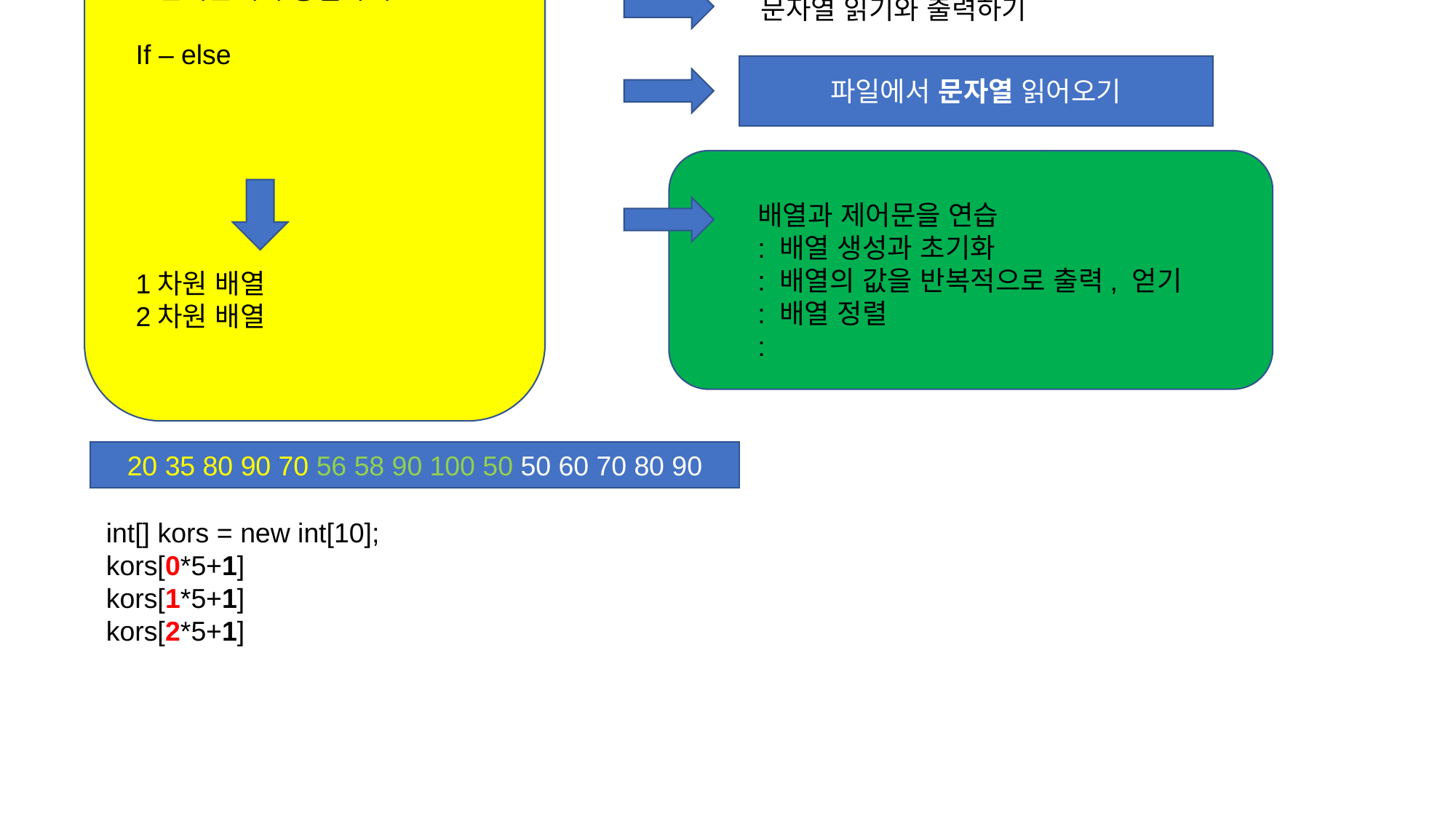

값/값의형식/변수선언방법
파일 정보 얻기
연산자(산술,비교/관계, 비트)
복합대입, 단항
x++

자바 언어

플랫폼: FileInputStream -> Stream->버퍼->비동기->동기….
개체/객체/메소드 -> …..
(실행흐름)제어구조:제어문
합? 평균? 미분? 적분?
수학: 식
컴퓨터 : 반복  -> 1~10 의 합은?

파일 복사
반복문 :  while
            if
            for

변수 선언과 참조에 대한 의미

메모리 할당과 정적/동적의 의미

반복 : 특정수 반복
for(int i=0; ….)

<반복문에서 index 사용하는 능력 기르기>
오름차순 index
내림차순 index
회기순 index

<반복문에서 조건 처리하기>

<반복문에서 중첩하기>

If – else

1차원 배열
2차원 배열
문자값 이해하기

fos.write(3); // ->  65 -> A  -> 65 A
fos.write('A'+0); // ->
fos.write('A'+1); // ->
fos.write('A'+2); // ->

fos.write(1); // 숫자 그대(Binary)로 저장
fos.write('1'); // ASCII로 저장  1->47
// 127 -> '1''2''7'
// 1. 0~9 -> 1~10
// 2. 1문제를 풀면 1~10 -> 10~1
// 3. 1~51~5

변수의 생명주기

문자열 읽기와 출력하기
파일에서 문자열 읽어오기

배열과 제어문을 연습
: 배열 생성과 초기화
: 배열의 값을 반복적으로 출력, 얻기
: 배열 정렬
:

20 35 80 90 70 56 58 90 100 50 50 60 70 80 90
int[] kors = new int[10];
kors[0*5+1]
kors[1*5+1]
kors[2*5+1]